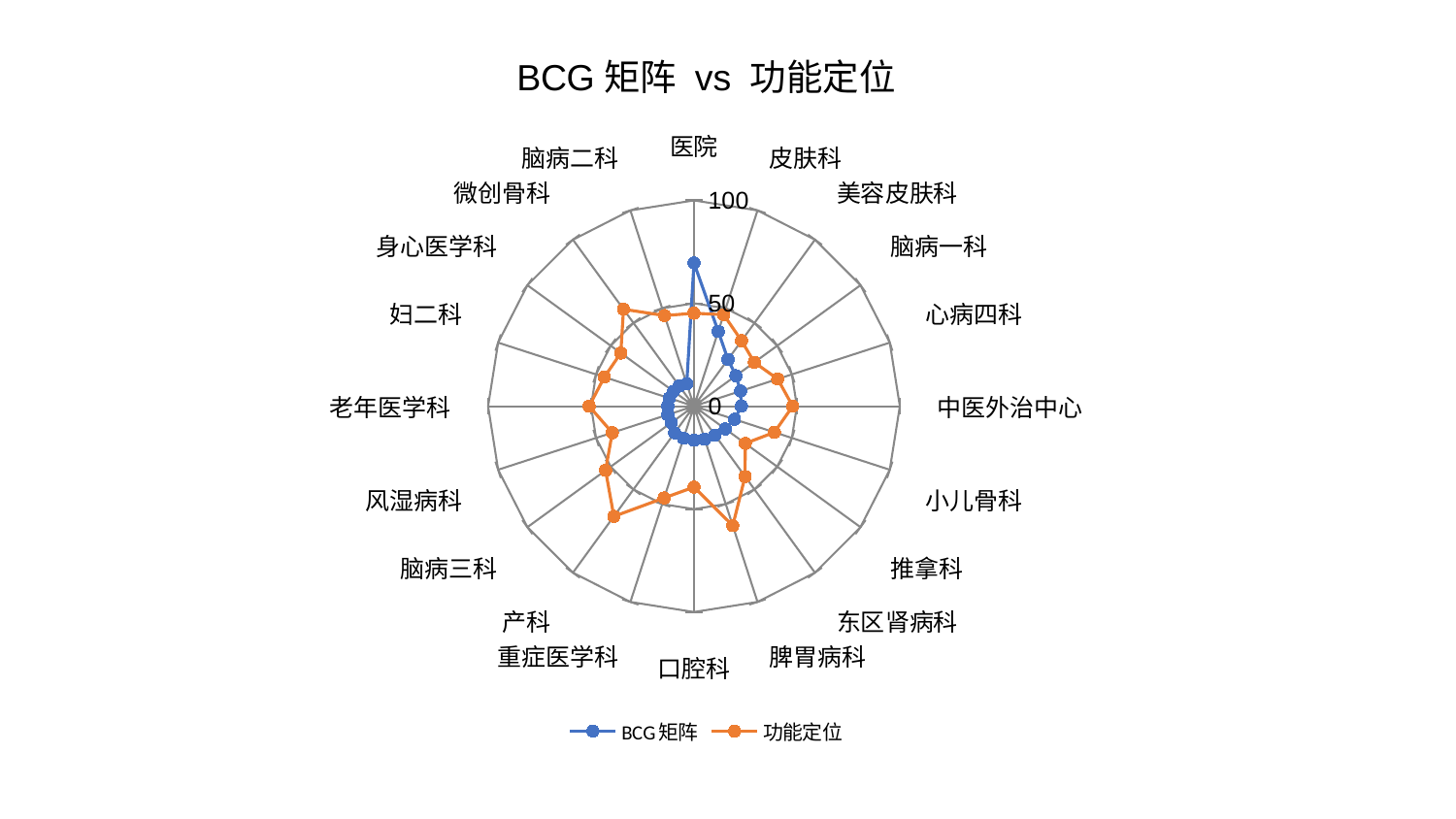

### Chart: BCG矩阵 vs 功能定位

| Category | BCG矩阵 | 功能定位 |
|---|---|---|
| 医院 | 69.58310347946944 | 45.17951955382944 |
| 皮肤科 | 38.2013523061798 | 46.76226634389586 |
| 美容皮肤科 | 28.12475777463405 | 39.337089036693 |
| 脑病一科 | 25.21997983206251 | 36.2403095513281 |
| 心病四科 | 23.799894053051265 | 42.774482485698876 |
| 中医外治中心 | 23.046771515544297 | 47.97338137374066 |
| 小儿骨科 | 20.70724899794976 | 41.09290605156229 |
| 推拿科 | 18.83736658682013 | 30.811461214586217 |
| 东区肾病科 | 17.31886415456539 | 42.2606855907485 |
| 脾胃病科 | 16.86398599474045 | 61.01863090041884 |
| 口腔科 | 16.519210777592736 | 39.32938449148942 |
| 重症医学科 | 16.374669931589537 | 46.88564694754451 |
| 产科 | 15.941122256457627 | 66.18108841014076 |
| 脑病三科 | 13.586693581564926 | 53.063135047652096 |
| 风湿病科 | 13.408701587378255 | 41.72811009192437 |
| 老年医学科 | 12.697319051148249 | 50.90216128303733 |
| 妇二科 | 12.67332923582121 | 45.76759502896056 |
| 身心医学科 | 12.31827652925058 | 43.93396809159334 |
| 微创骨科 | 12.158545902525459 | 58.25246415044717 |
| 脑病二科 | 11.410423775125997 | 46.29610089212399 |
77